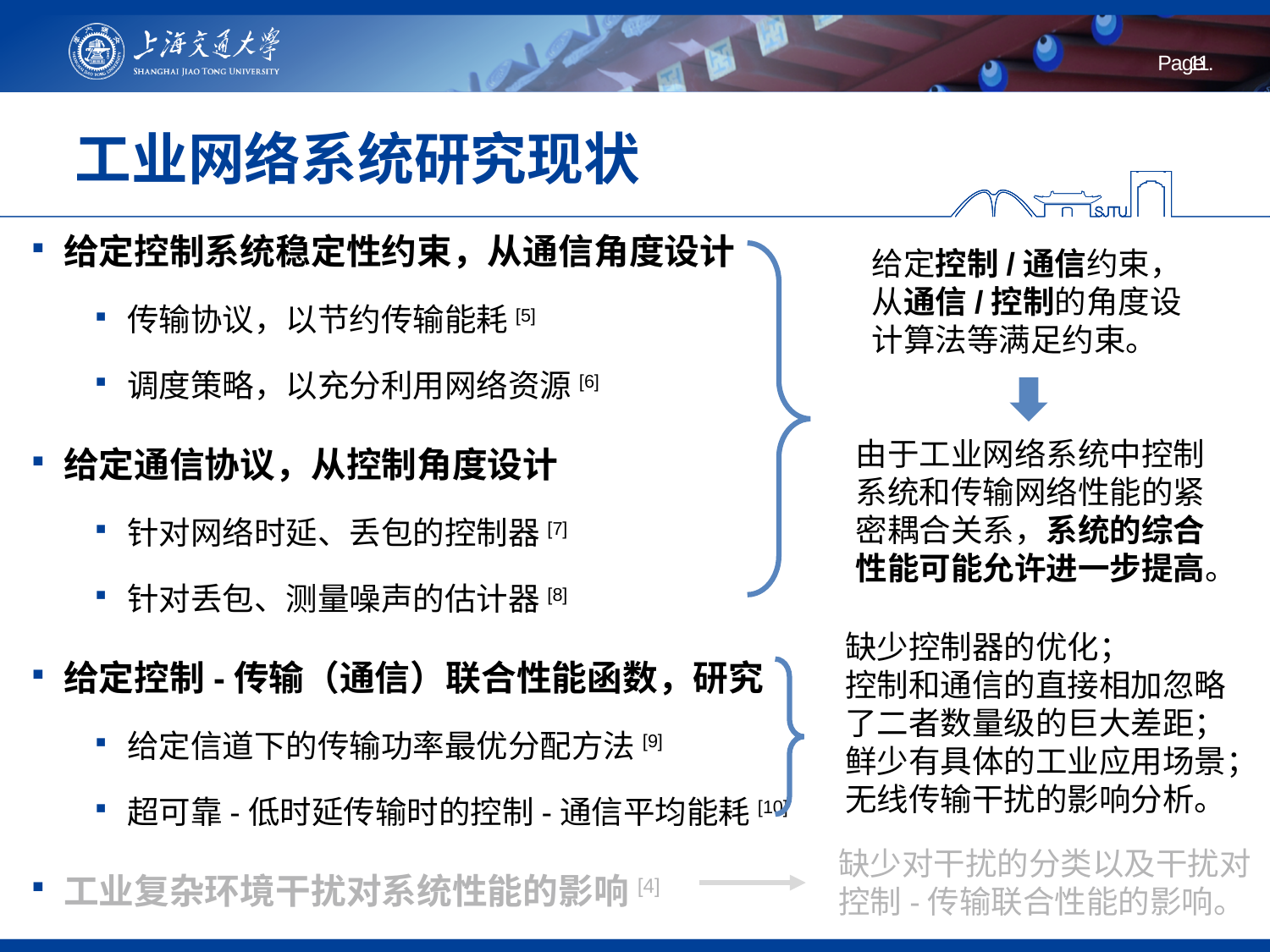

# 工业网络系统研究现状
给定控制系统稳定性约束，从通信角度设计
传输协议，以节约传输能耗[5]
调度策略，以充分利用网络资源[6]
给定通信协议，从控制角度设计
针对网络时延、丢包的控制器[7]
针对丢包、测量噪声的估计器[8]
给定控制-传输（通信）联合性能函数，研究
给定信道下的传输功率最优分配方法[9]
超可靠-低时延传输时的控制-通信平均能耗[10]
工业复杂环境干扰对系统性能的影响[4]
给定控制/通信约束，
从通信/控制的角度设计算法等满足约束。

由于工业网络系统中控制系统和传输网络性能的紧密耦合关系，系统的综合性能可能允许进一步提高。
缺少控制器的优化；
控制和通信的直接相加忽略了二者数量级的巨大差距；
鲜少有具体的工业应用场景；
无线传输干扰的影响分析。

缺少对干扰的分类以及干扰对控制-传输联合性能的影响。